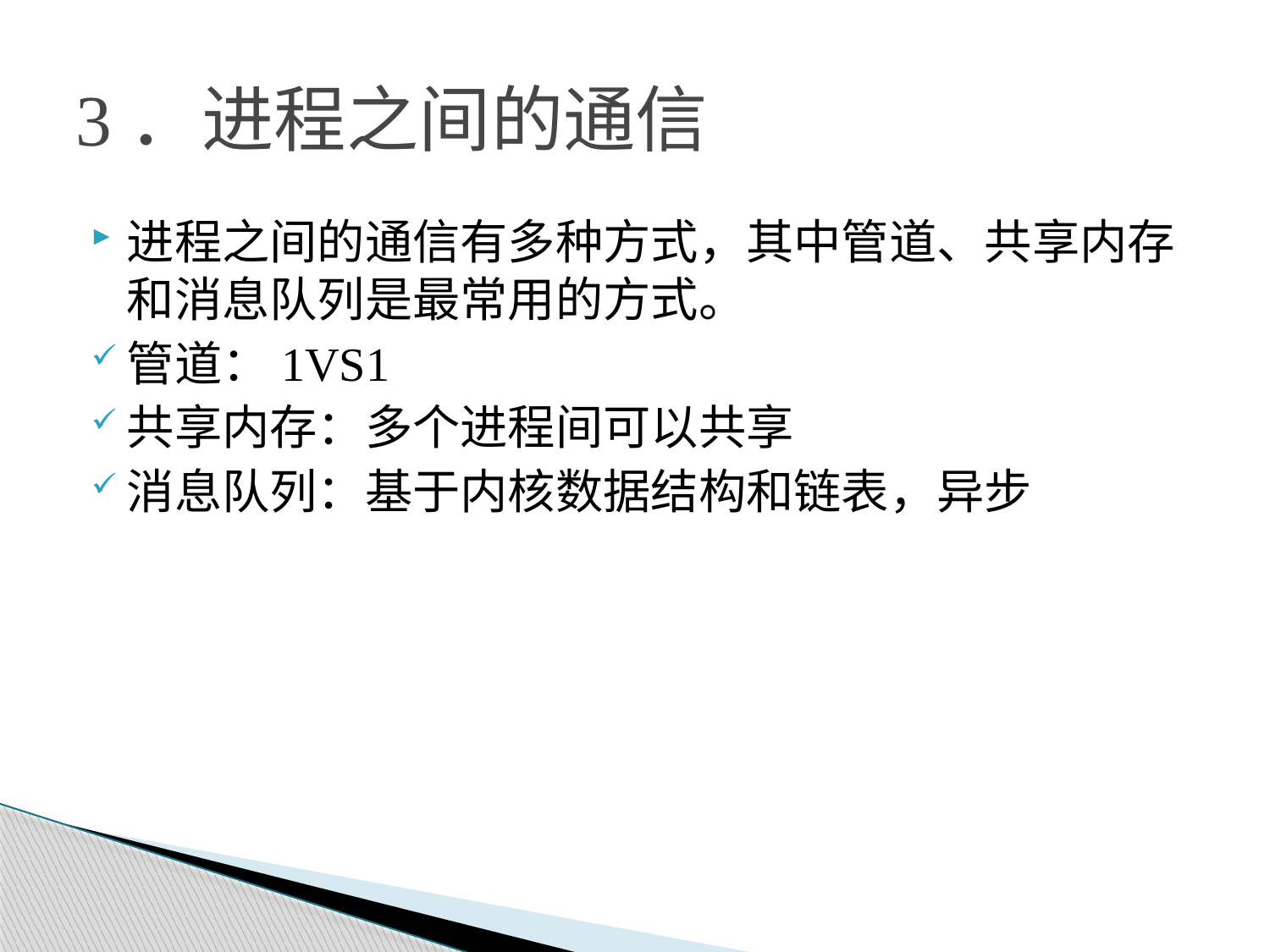

# 3．进程之间的通信
进程之间的通信有多种方式，其中管道、共享内存和消息队列是最常用的方式。
管道：1VS1
共享内存：多个进程间可以共享
消息队列：基于内核数据结构和链表，异步